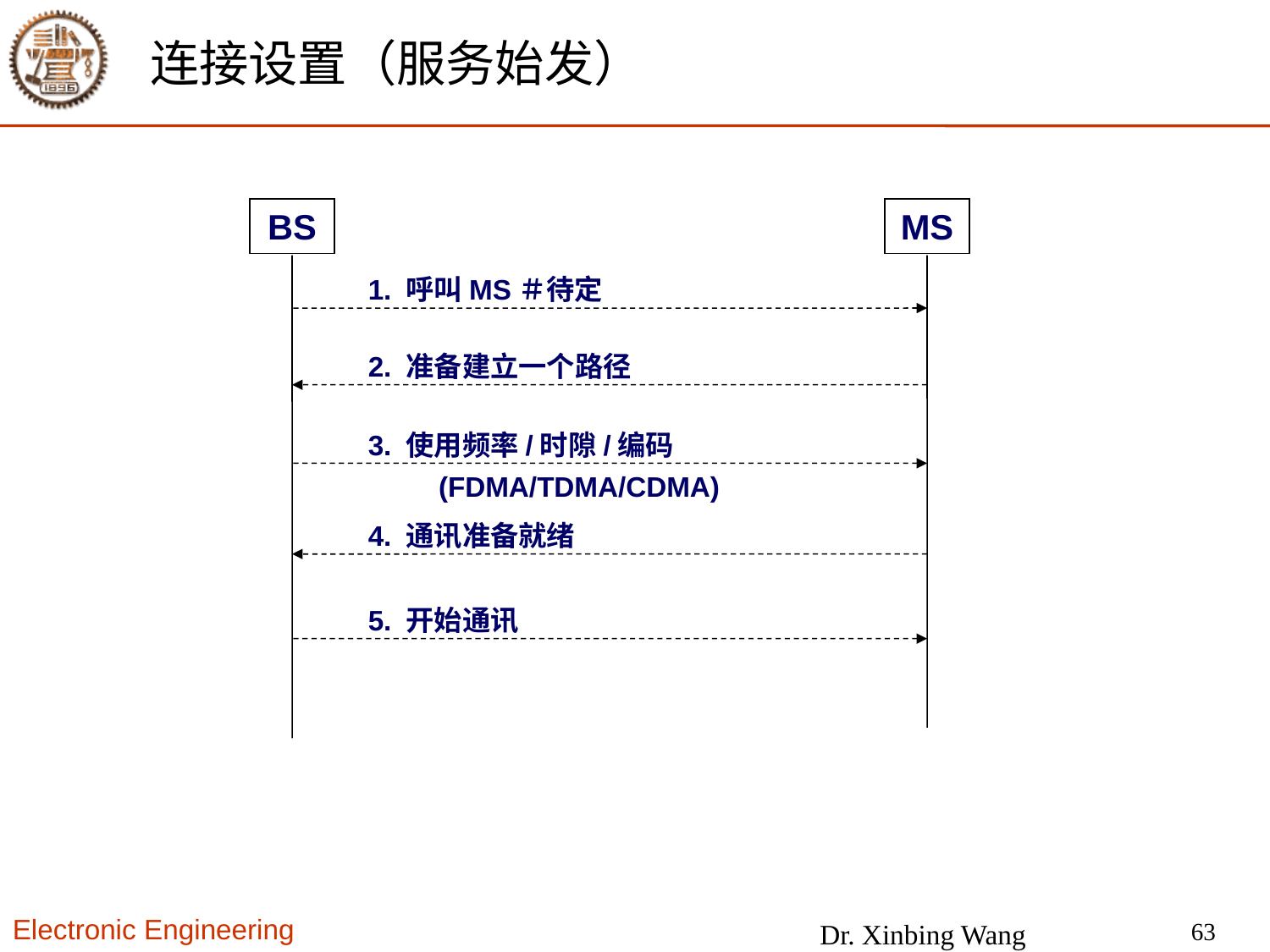

# 连接设置（服务始发）
BS
MS

1. 呼叫MS＃待定

2. 准备建立一个路径

3. 使用频率/时隙/编码

         (FDMA/TDMA/CDMA)
4. 通讯准备就绪

5. 开始通讯

63
Dr. Xinbing Wang